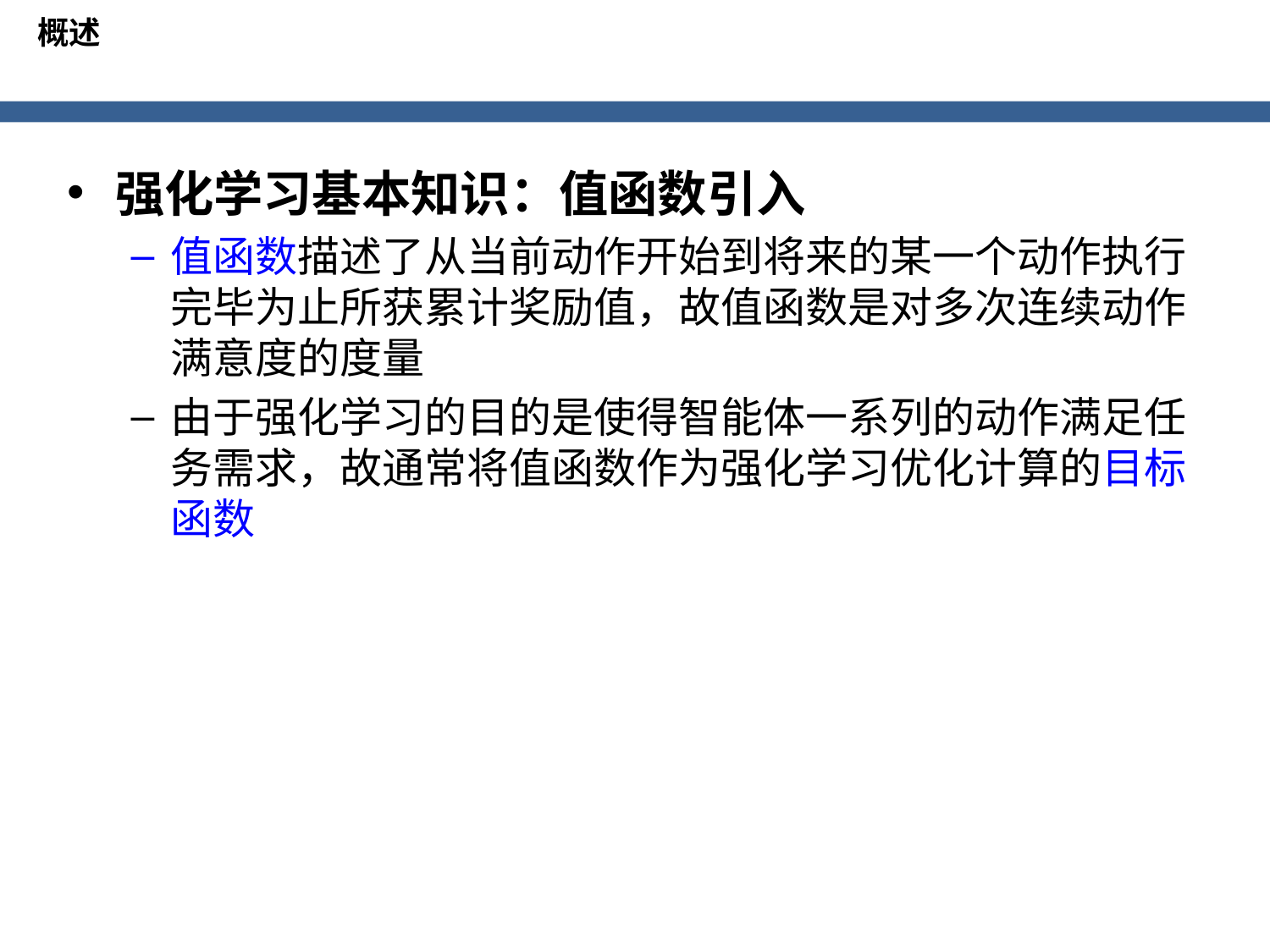

概述
强化学习基本知识：值函数引入
值函数描述了从当前动作开始到将来的某一个动作执行完毕为止所获累计奖励值，故值函数是对多次连续动作满意度的度量
由于强化学习的目的是使得智能体一系列的动作满足任务需求，故通常将值函数作为强化学习优化计算的目标函数